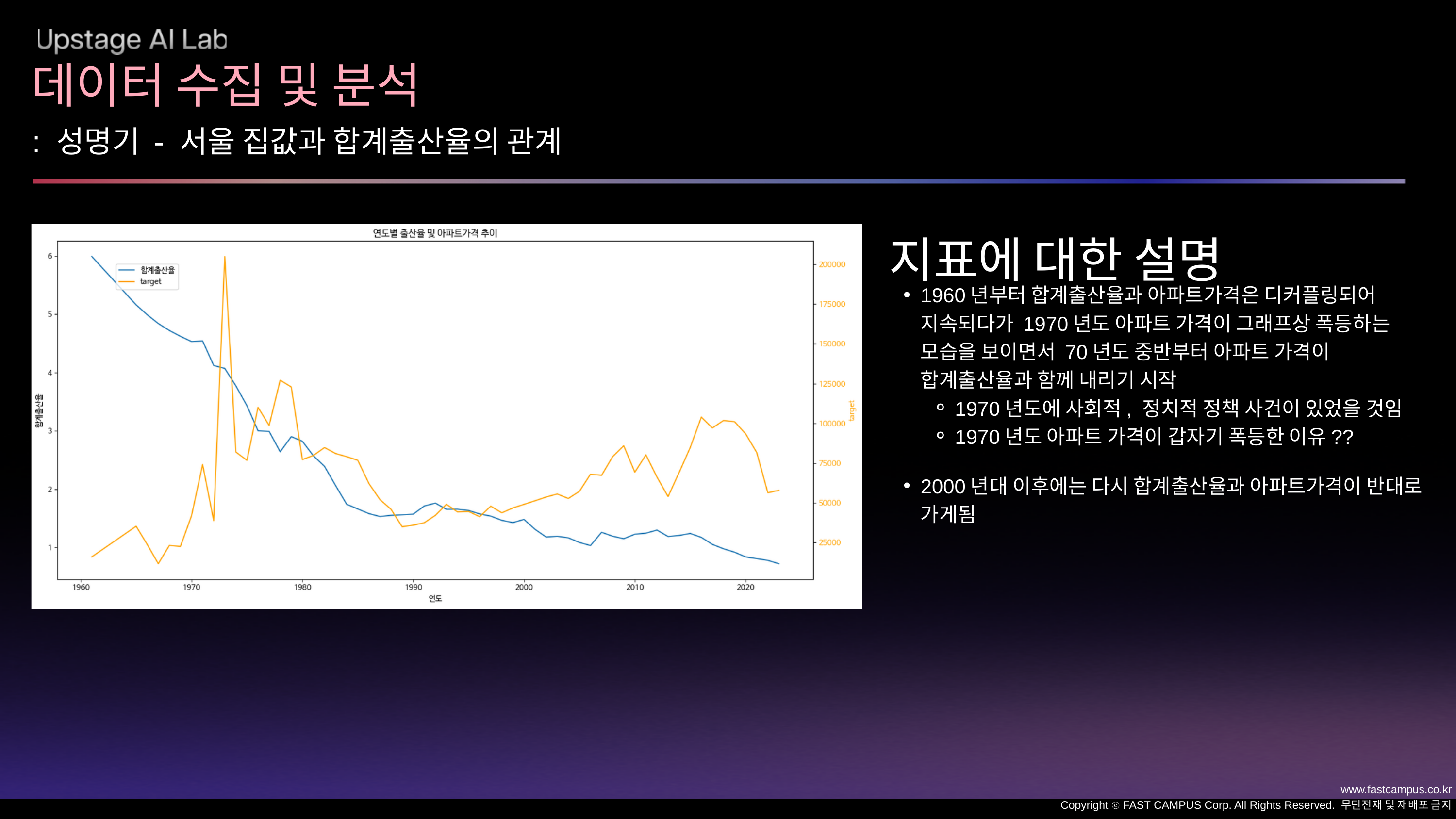

데이터 수집 및 분석
: 성명기 - 서울 집값과 합계출산율의 관계

지표에 대한 설명

1960년부터 합계출산율과 아파트가격은 디커플링되어 지속되다가 1970년도 아파트 가격이 그래프상 폭등하는 모습을 보이면서 70년도 중반부터 아파트 가격이 합계출산율과 함께 내리기 시작
1970년도에 사회적, 정치적 정책 사건이 있었을 것임
1970년도 아파트 가격이 갑자기 폭등한 이유??

2000년대 이후에는 다시 합계출산율과 아파트가격이 반대로 가게됨

www.fastcampus.co.kr
Copyright ⓒ FAST CAMPUS Corp. All Rights Reserved. 무단전재 및 재배포 금지